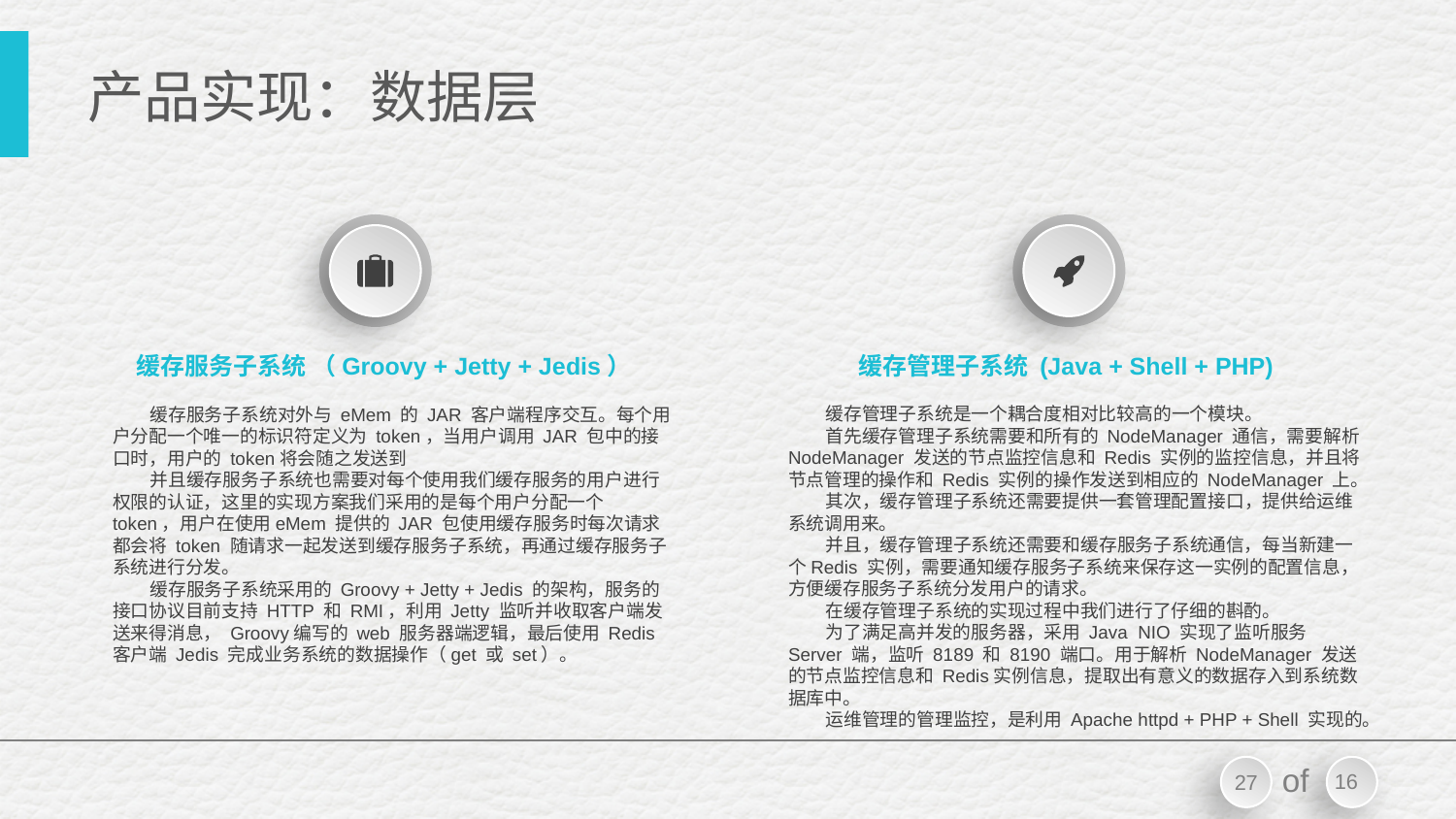

# 产品实现：数据层

缓存服务子系统 （Groovy + Jetty + Jedis）
缓存管理子系统 (Java + Shell + PHP)
        缓存管理子系统是一个耦合度相对比较高的一个模块。
        首先缓存管理子系统需要和所有的 NodeManager 通信，需要解析NodeManager 发送的节点监控信息和 Redis 实例的监控信息，并且将节点管理的操作和 Redis 实例的操作发送到相应的 NodeManager 上。
        其次，缓存管理子系统还需要提供一套管理配置接口，提供给运维系统调用来。
        并且，缓存管理子系统还需要和缓存服务子系统通信，每当新建一个Redis 实例，需要通知缓存服务子系统来保存这一实例的配置信息，方便缓存服务子系统分发用户的请求。
        在缓存管理子系统的实现过程中我们进行了仔细的斟酌。
        为了满足高并发的服务器，采用 Java  NIO 实现了监听服务 Server 端，监听 8189 和 8190 端口。用于解析 NodeManager 发送的节点监控信息和 Redis实例信息，提取出有意义的数据存入到系统数据库中。
        运维管理的管理监控，是利用 Apache httpd + PHP + Shell 实现的。
        缓存服务子系统对外与 eMem 的 JAR 客户端程序交互。每个用户分配一个唯一的标识符定义为 token，当用户调用 JAR 包中的接口时，用户的 token将会随之发送到
        并且缓存服务子系统也需要对每个使用我们缓存服务的用户进行权限的认证，这里的实现方案我们采用的是每个用户分配一个 token，用户在使用eMem 提供的 JAR 包使用缓存服务时每次请求都会将 token 随请求一起发送到缓存服务子系统，再通过缓存服务子系统进行分发。
        缓存服务子系统采用的 Groovy + Jetty + Jedis 的架构，服务的接口协议目前支持 HTTP 和 RMI，利用 Jetty 监听并收取客户端发送来得消息， Groovy编写的 web 服务器端逻辑，最后使用 Redis 客户端 Jedis 完成业务系统的数据操作（get 或 set）。
16